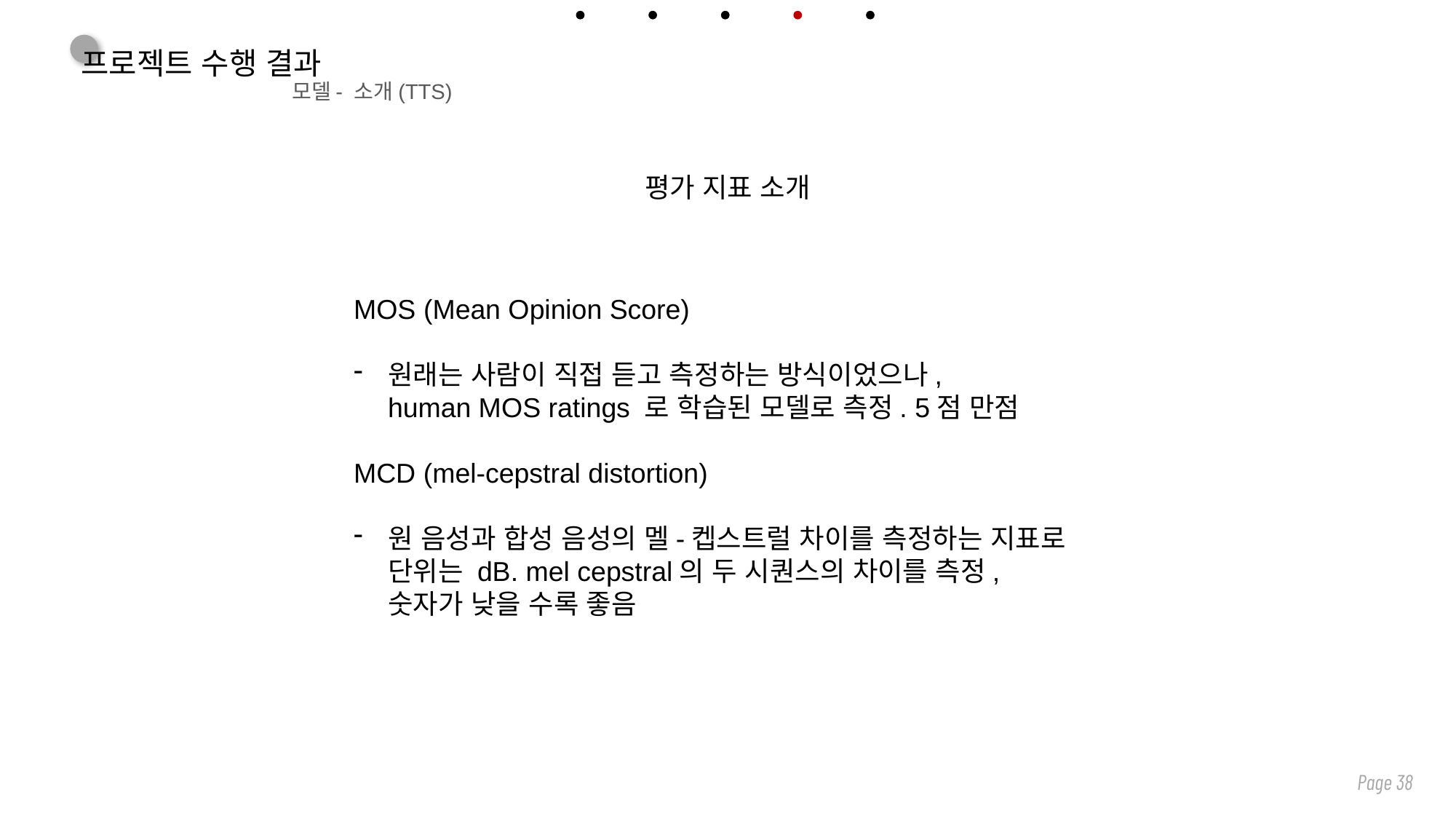

프로젝트 수행 결과
모델
- 소개(TTS)
평가 지표 소개
MOS (Mean Opinion Score)

원래는 사람이 직접 듣고 측정하는 방식이었으나,
human MOS ratings 로 학습된 모델로 측정. 5점 만점

MCD (mel-cepstral distortion)

원 음성과 합성 음성의 멜-켑스트럴 차이를 측정하는 지표로
단위는 dB. mel cepstral의 두 시퀀스의 차이를 측정,
숫자가 낮을 수록 좋음

Page 38